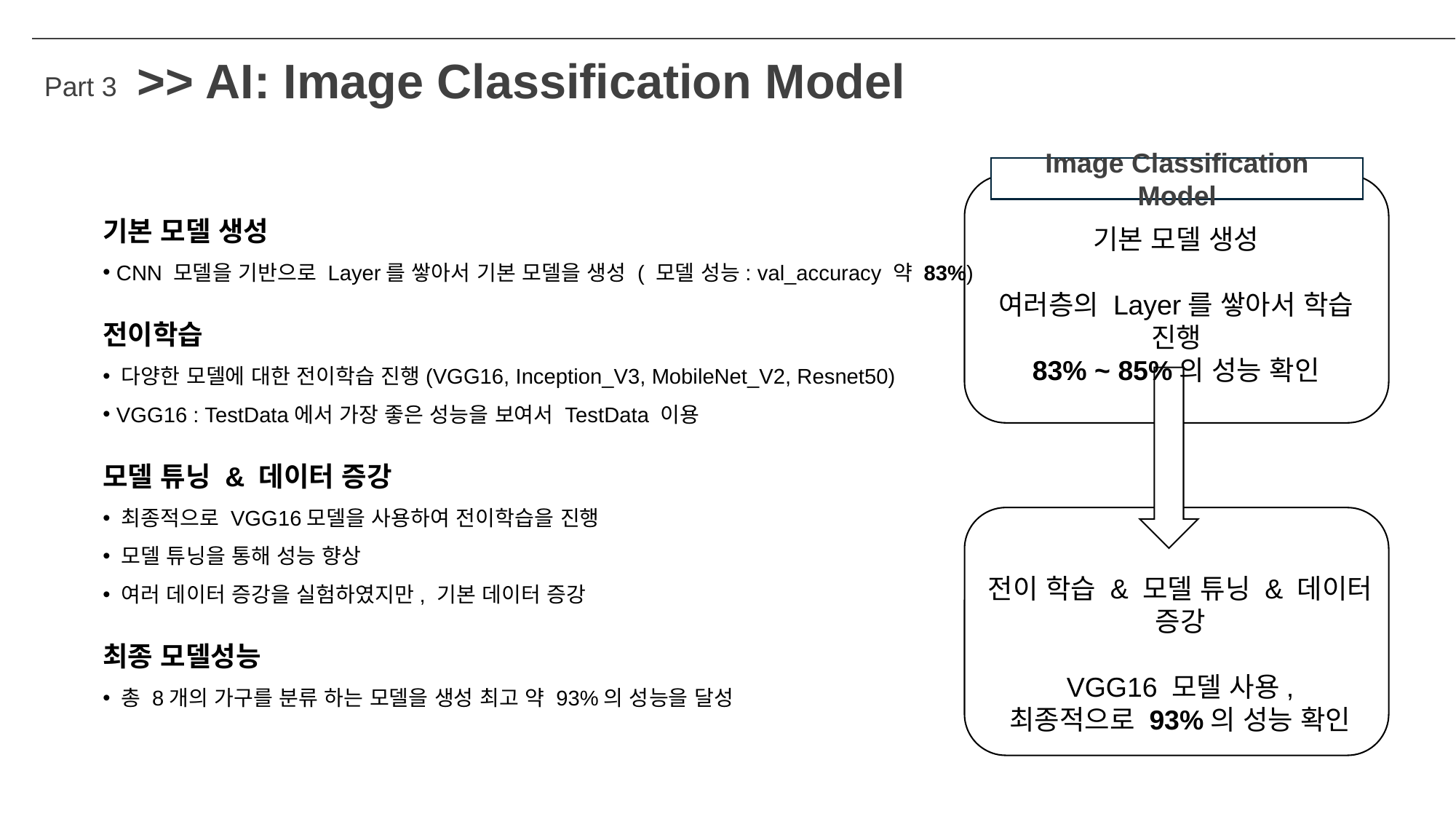

>> AI: Image Classification Model

Part 3
Image Classification Model

기본 모델 생성
 CNN 모델을 기반으로 Layer를 쌓아서 기본 모델을 생성 ( 모델 성능: val_accuracy 약 83%)
전이학습
 다양한 모델에 대한 전이학습 진행(VGG16, Inception_V3, MobileNet_V2, Resnet50)
 VGG16 : TestData에서 가장 좋은 성능을 보여서 TestData 이용
모델 튜닝 & 데이터 증강
 최종적으로 VGG16모델을 사용하여 전이학습을 진행
 모델 튜닝을 통해 성능 향상
 여러 데이터 증강을 실험하였지만, 기본 데이터 증강
최종 모델성능
 총 8개의 가구를 분류 하는 모델을 생성 최고 약 93%의 성능을 달성

기본 모델 생성

여러층의 Layer를 쌓아서 학습 진행
83% ~ 85%의 성능 확인

전이 학습 & 모델 튜닝 & 데이터 증강

VGG16 모델 사용,
최종적으로 93%의 성능 확인